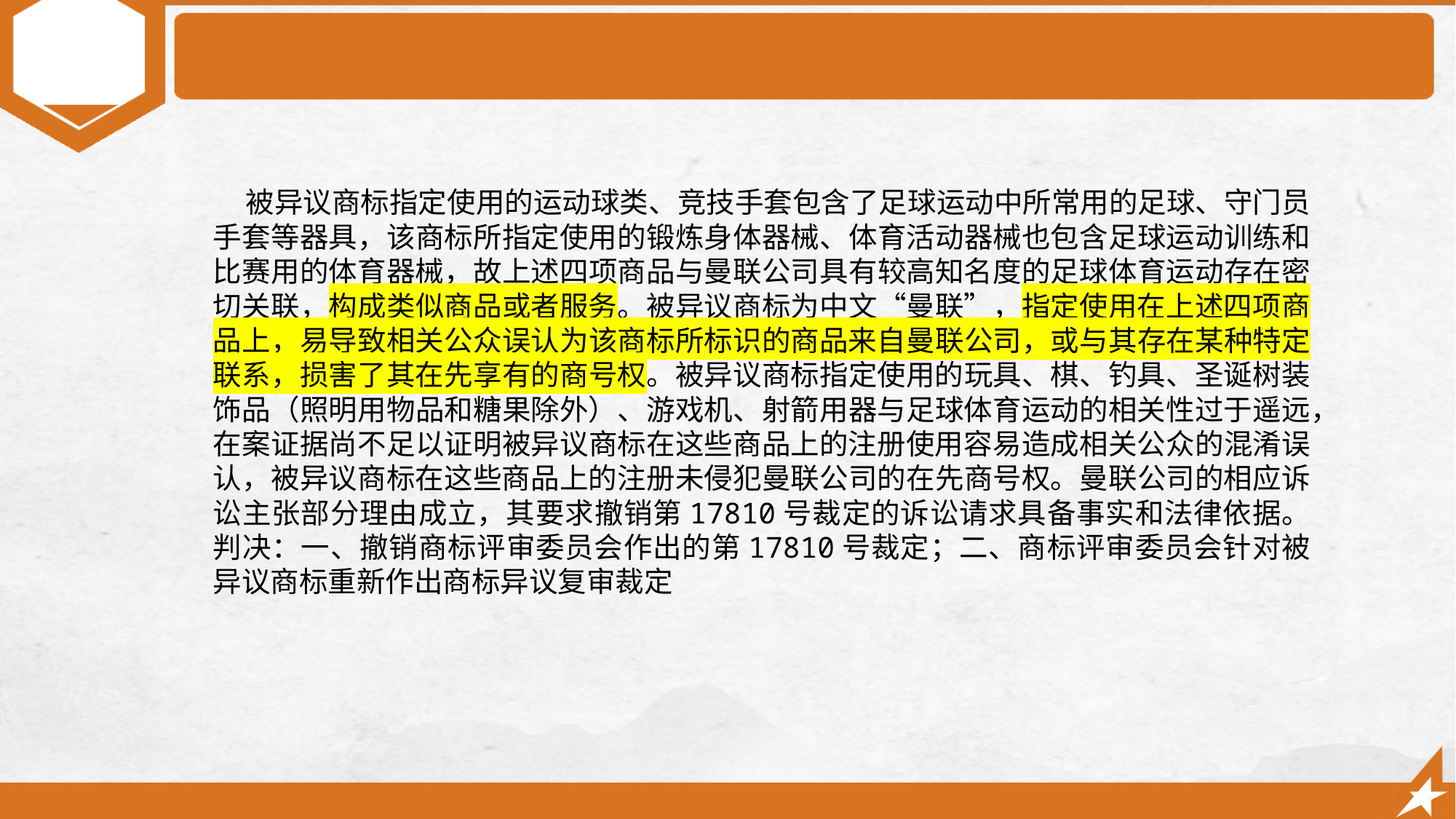

被异议商标指定使用的运动球类、竞技手套包含了足球运动中所常用的足球、守门员手套等器具，该商标所指定使用的锻炼身体器械、体育活动器械也包含足球运动训练和比赛用的体育器械，故上述四项商品与曼联公司具有较高知名度的足球体育运动存在密切关联，构成类似商品或者服务。被异议商标为中文“曼联”，指定使用在上述四项商品上，易导致相关公众误认为该商标所标识的商品来自曼联公司，或与其存在某种特定联系，损害了其在先享有的商号权。被异议商标指定使用的玩具、棋、钓具、圣诞树装饰品（照明用物品和糖果除外）、游戏机、射箭用器与足球体育运动的相关性过于遥远，在案证据尚不足以证明被异议商标在这些商品上的注册使用容易造成相关公众的混淆误认，被异议商标在这些商品上的注册未侵犯曼联公司的在先商号权。曼联公司的相应诉讼主张部分理由成立，其要求撤销第17810号裁定的诉讼请求具备事实和法律依据。判决：一、撤销商标评审委员会作出的第17810号裁定；二、商标评审委员会针对被异议商标重新作出商标异议复审裁定